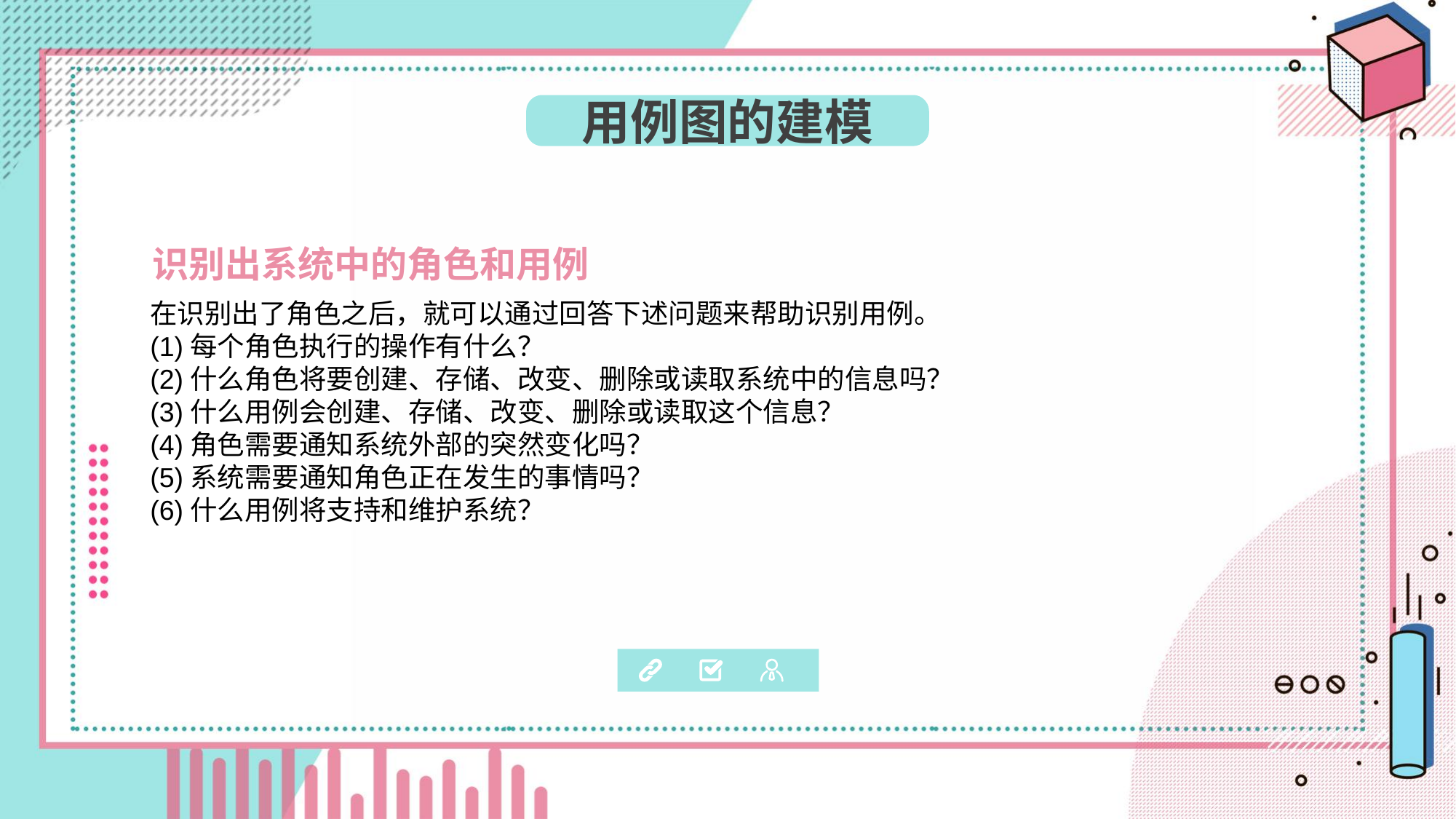

用例图的建模
识别出系统中的角色和用例
在识别出了角色之后，就可以通过回答下述问题来帮助识别用例。
(1)每个角色执行的操作有什么？
(2)什么角色将要创建、存储、改变、删除或读取系统中的信息吗？
(3)什么用例会创建、存储、改变、删除或读取这个信息？
(4)角色需要通知系统外部的突然变化吗？
(5)系统需要通知角色正在发生的事情吗？
(6)什么用例将支持和维护系统？